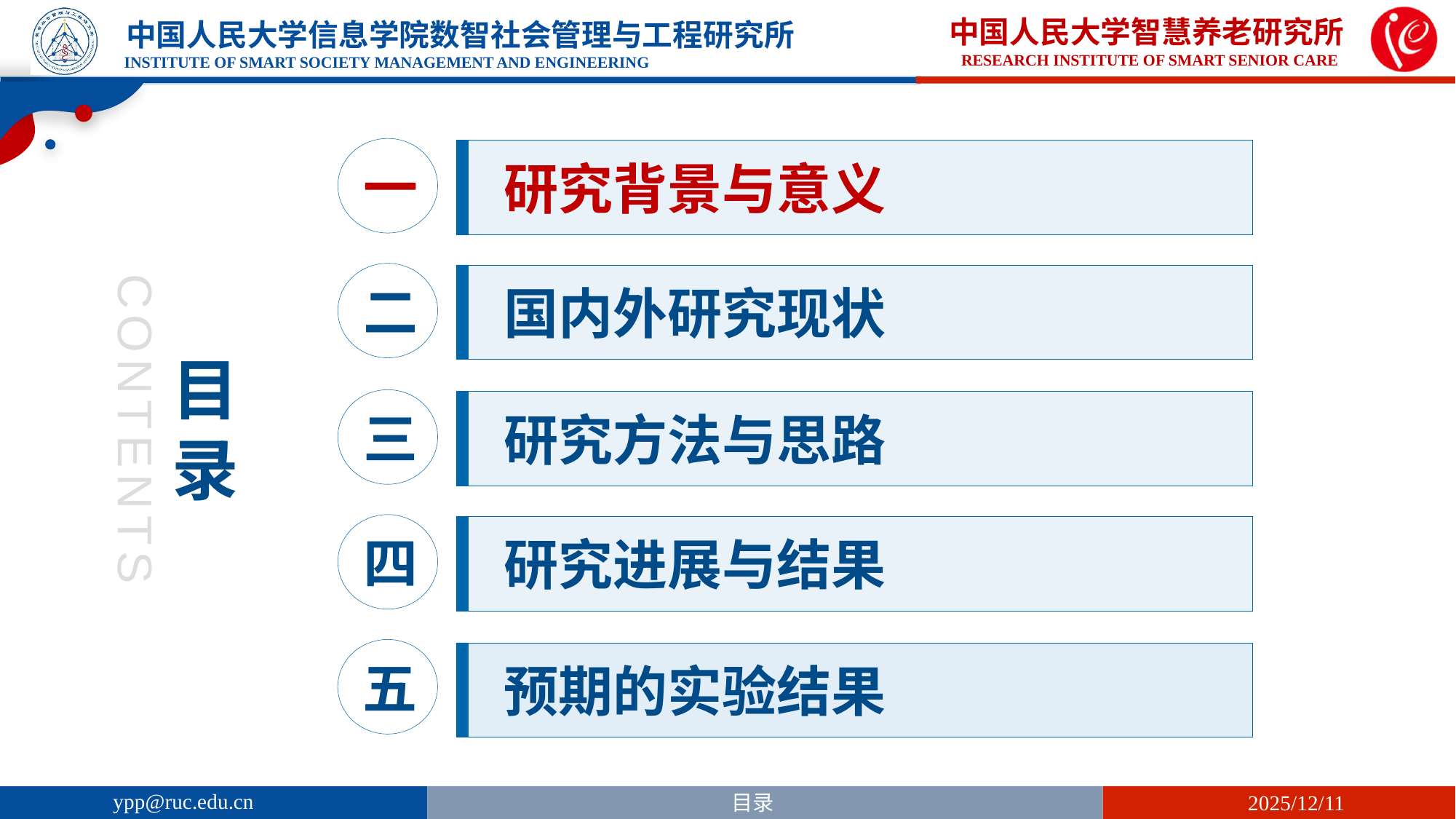

一

 研究背景与意义
目录
二

 国内外研究现状
三

 研究方法与思路
CONTENTS
四

 研究进展与结果
五

 预期的实验结果
ypp@ruc.edu.cn
目录
2025/12/11